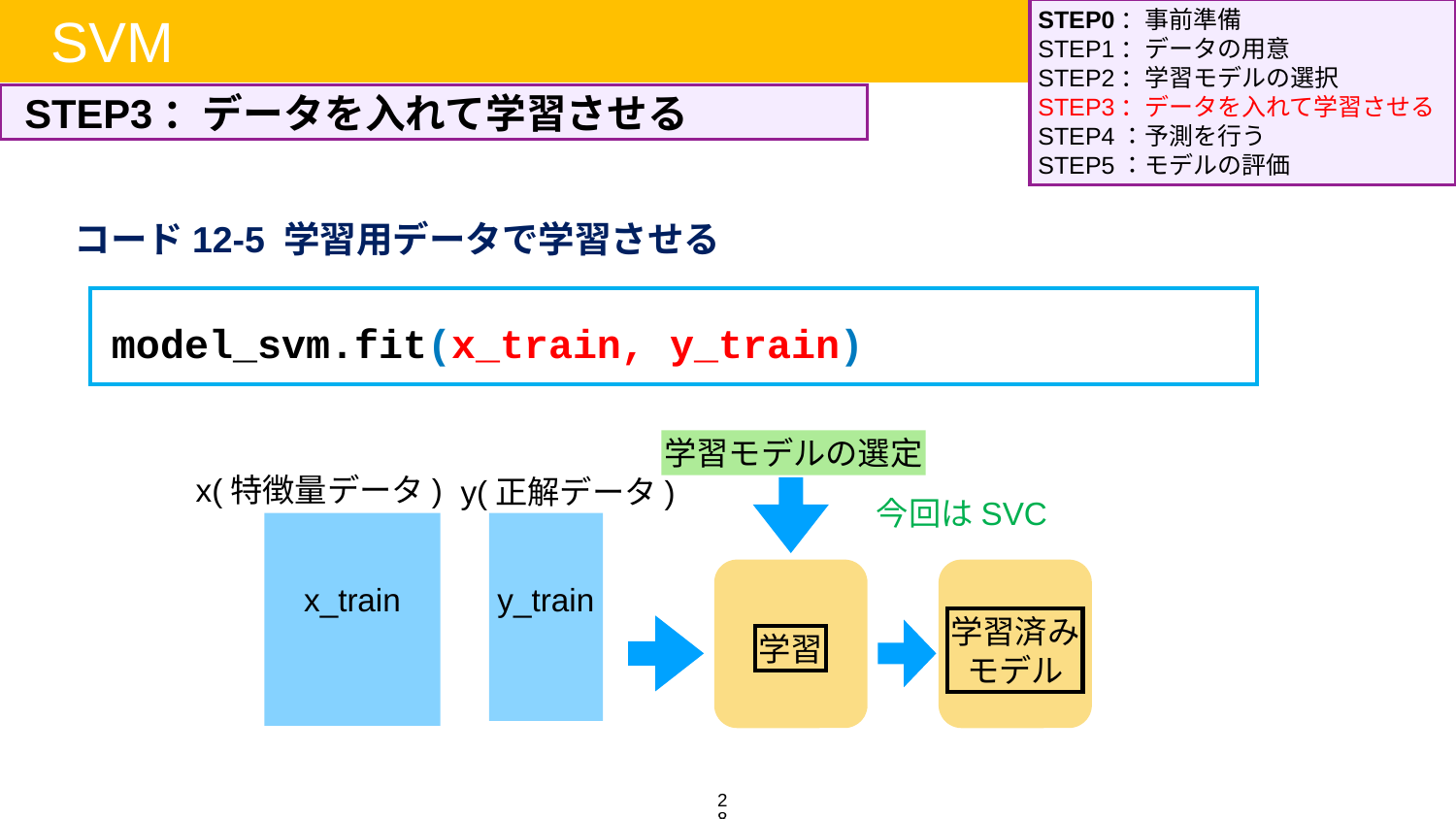

STEP0：事前準備
STEP1：データの用意
STEP2：学習モデルの選択
STEP3：データを入れて学習させる
STEP4：予測を行う
STEP5：モデルの評価
SVM
STEP3：データを入れて学習させる
コード12-5 学習用データで学習させる
model_svm.fit(x_train, y_train)
学習モデルの選定
x(特徴量データ)
y(正解データ)

今回はSVC

x_train
y_train
学習済み
モデル

学習
28